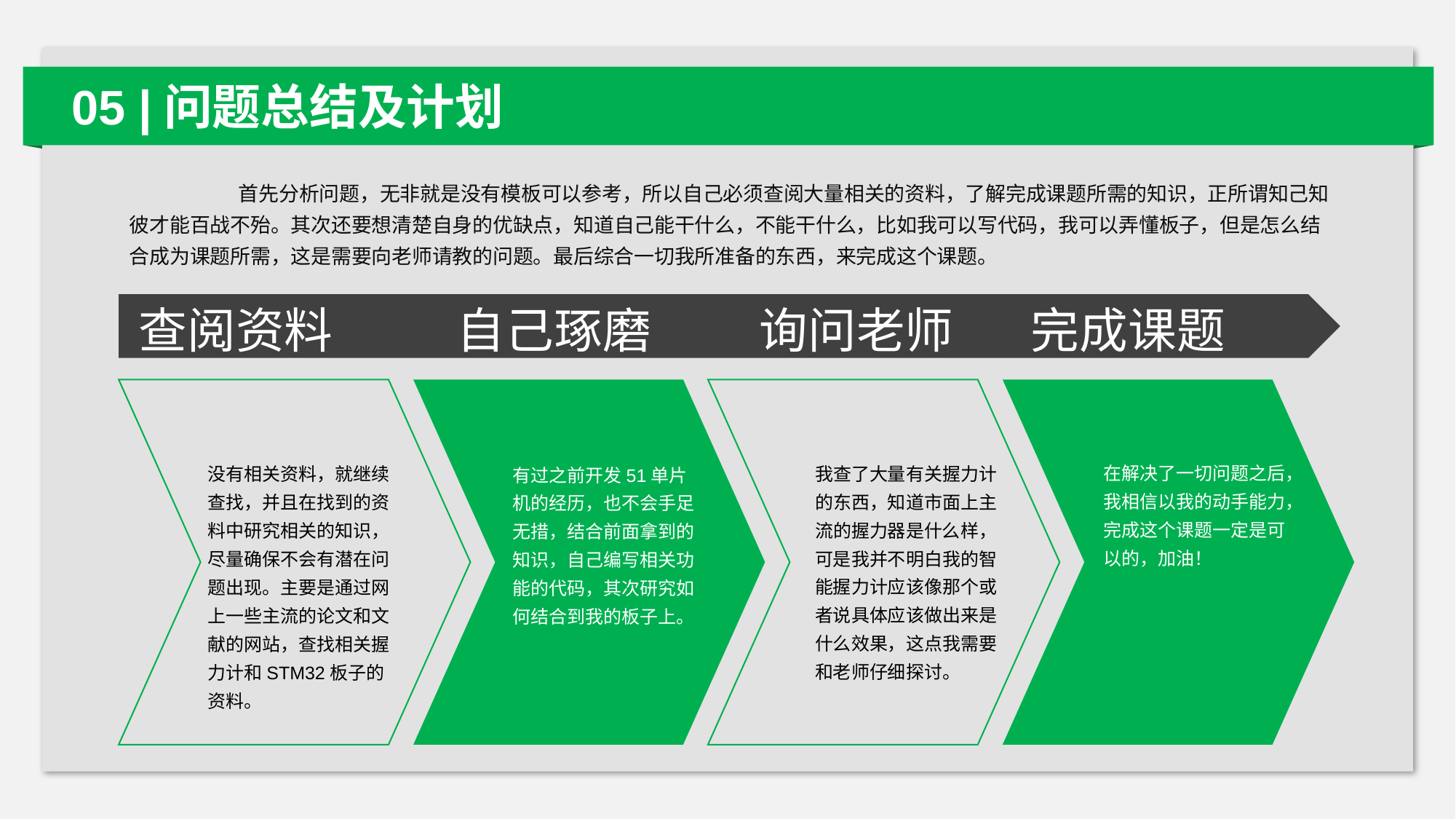

05 |问题总结及计划

	首先分析问题，无非就是没有模板可以参考，所以自己必须查阅大量相关的资料，了解完成课题所需的知识，正所谓知己知彼才能百战不殆。其次还要想清楚自身的优缺点，知道自己能干什么，不能干什么，比如我可以写代码，我可以弄懂板子，但是怎么结合成为课题所需，这是需要向老师请教的问题。最后综合一切我所准备的东西，来完成这个课题。

查阅资料
自己琢磨
询问老师
完成课题

在解决了一切问题之后，我相信以我的动手能力，完成这个课题一定是可以的，加油！
我查了大量有关握力计的东西，知道市面上主流的握力器是什么样，可是我并不明白我的智能握力计应该像那个或者说具体应该做出来是什么效果，这点我需要和老师仔细探讨。
没有相关资料，就继续查找，并且在找到的资料中研究相关的知识，尽量确保不会有潜在问题出现。主要是通过网上一些主流的论文和文献的网站，查找相关握力计和STM32板子的资料。
有过之前开发51单片机的经历，也不会手足无措，结合前面拿到的知识，自己编写相关功能的代码，其次研究如何结合到我的板子上。